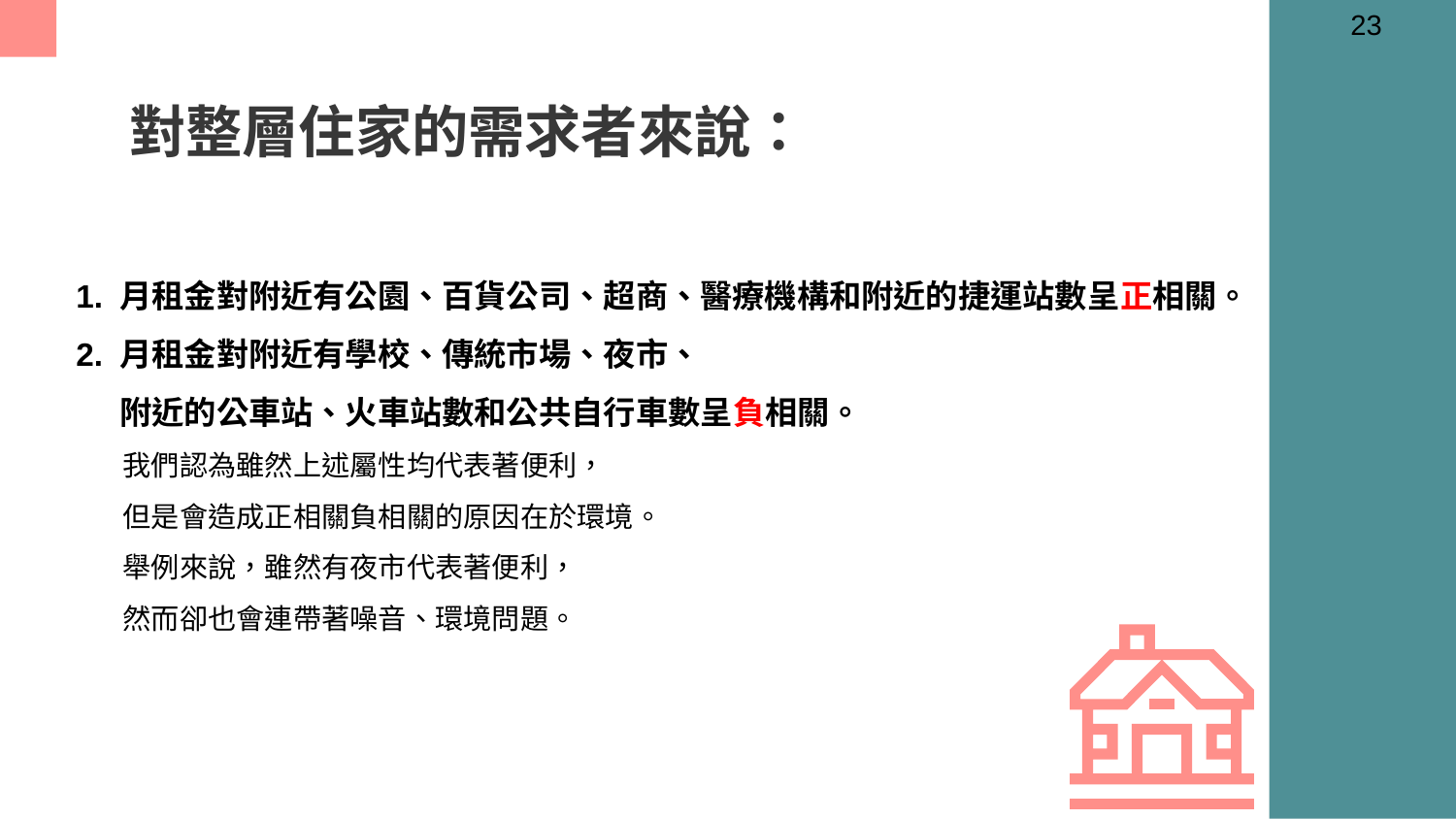

23
# 對整層住家的需求者來說：
1. 月租金對附近有公園、百貨公司、超商、醫療機構和附近的捷運站數呈正相關。
2. 月租金對附近有學校、傳統市場、夜市、
    附近的公車站、火車站數和公共自行車數呈負相關。
     我們認為雖然上述屬性均代表著便利，
     但是會造成正相關負相關的原因在於環境。
     舉例來說，雖然有夜市代表著便利，
     然而卻也會連帶著噪音、環境問題。